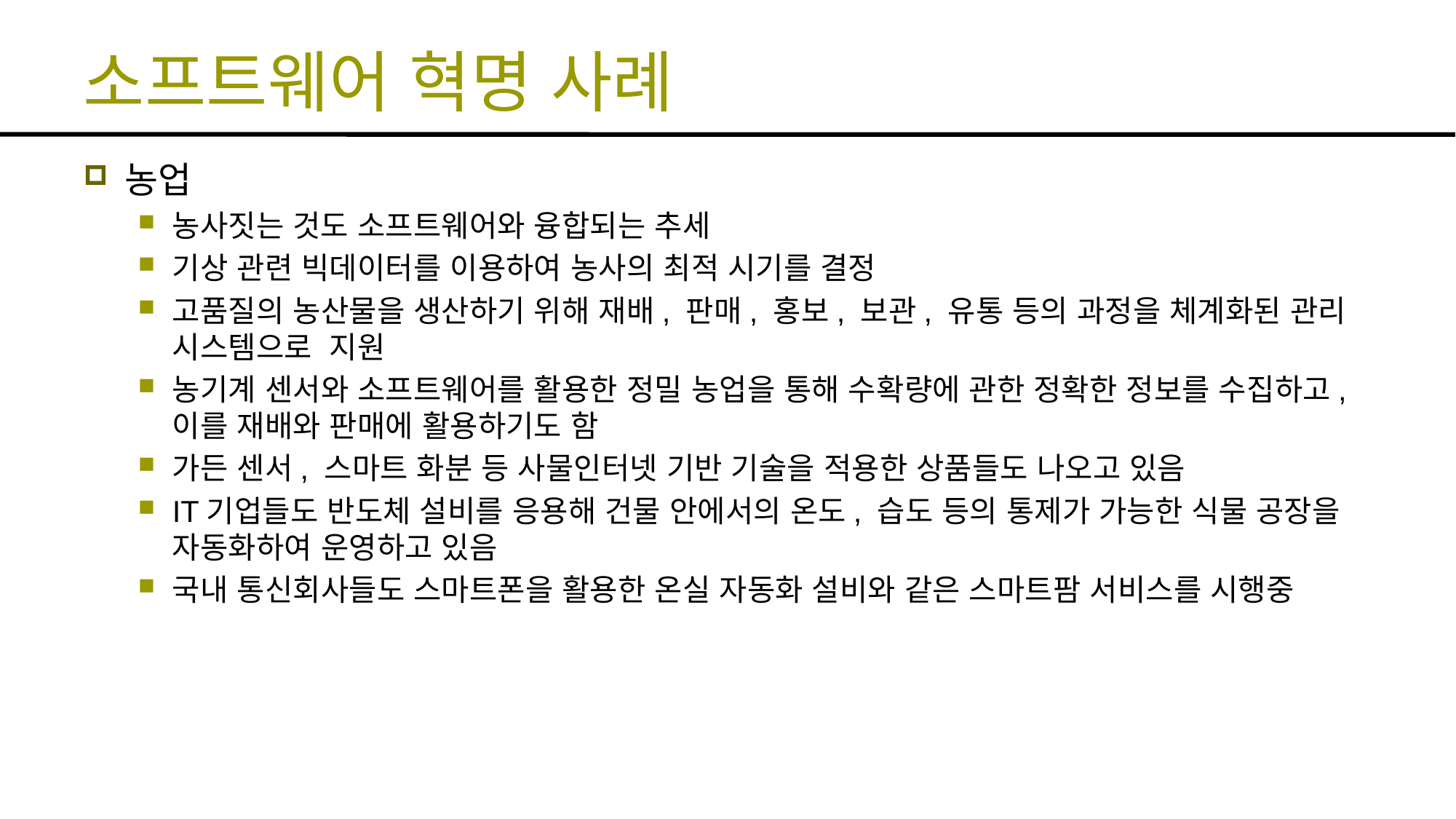

# 소프트웨어 혁명 사례
농업
농사짓는 것도 소프트웨어와 융합되는 추세
기상 관련 빅데이터를 이용하여 농사의 최적 시기를 결정
고품질의 농산물을 생산하기 위해 재배, 판매, 홍보, 보관, 유통 등의 과정을 체계화된 관리 시스템으로  지원
농기계 센서와 소프트웨어를 활용한 정밀 농업을 통해 수확량에 관한 정확한 정보를 수집하고, 이를 재배와 판매에 활용하기도 함
가든 센서, 스마트 화분 등 사물인터넷 기반 기술을 적용한 상품들도 나오고 있음
IT기업들도 반도체 설비를 응용해 건물 안에서의 온도, 습도 등의 통제가 가능한 식물 공장을 자동화하여 운영하고 있음
국내 통신회사들도 스마트폰을 활용한 온실 자동화 설비와 같은 스마트팜 서비스를 시행중